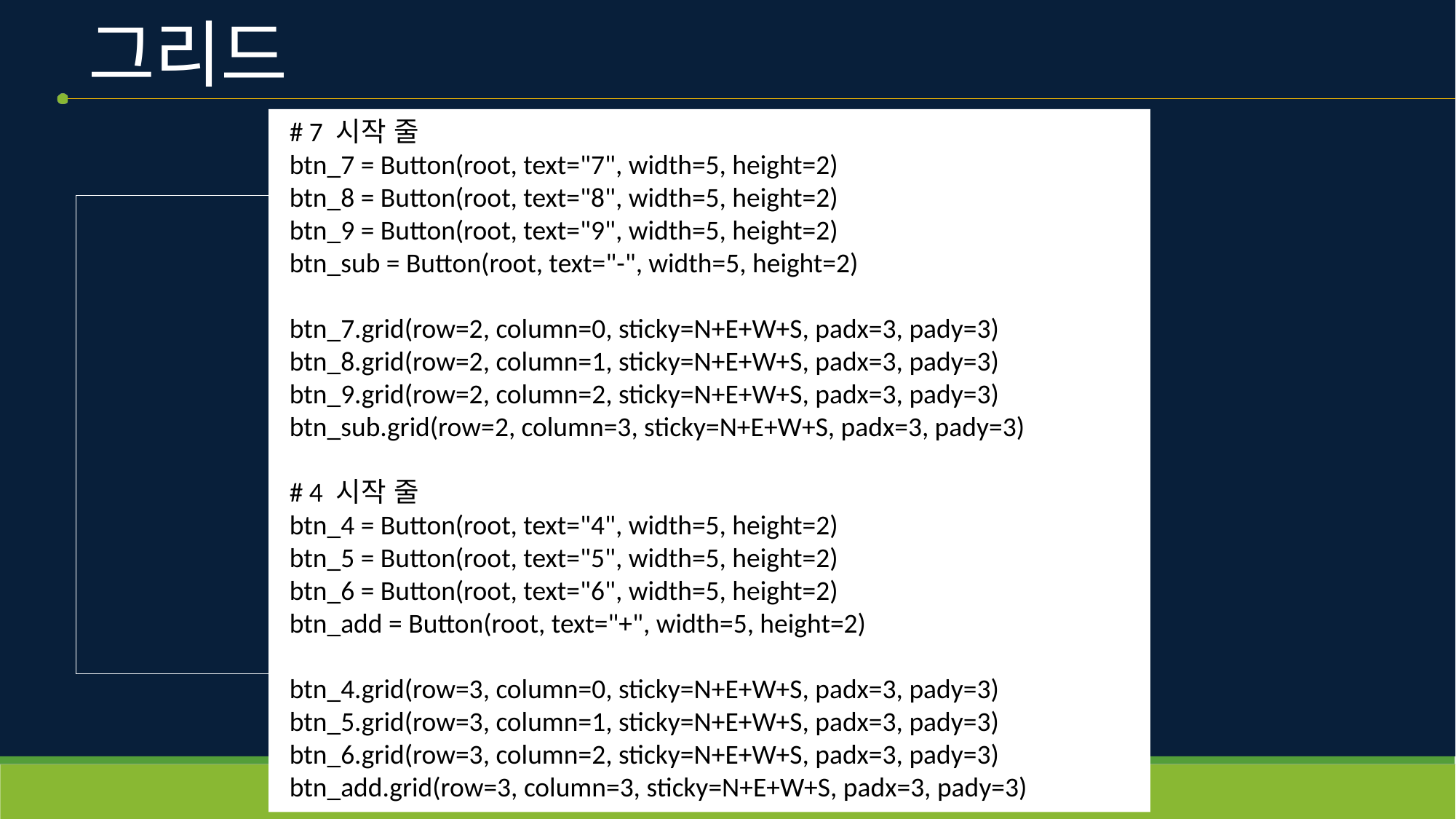

# 그리드

# 7 시작 줄
btn_7 = Button(root, text="7", width=5, height=2)
btn_8 = Button(root, text="8", width=5, height=2)
btn_9 = Button(root, text="9", width=5, height=2)
btn_sub = Button(root, text="-", width=5, height=2)
btn_7.grid(row=2, column=0, sticky=N+E+W+S, padx=3, pady=3)
btn_8.grid(row=2, column=1, sticky=N+E+W+S, padx=3, pady=3)
btn_9.grid(row=2, column=2, sticky=N+E+W+S, padx=3, pady=3)
btn_sub.grid(row=2, column=3, sticky=N+E+W+S, padx=3, pady=3)
# 4 시작 줄
btn_4 = Button(root, text="4", width=5, height=2)
btn_5 = Button(root, text="5", width=5, height=2)
btn_6 = Button(root, text="6", width=5, height=2)
btn_add = Button(root, text="+", width=5, height=2)
btn_4.grid(row=3, column=0, sticky=N+E+W+S, padx=3, pady=3)
btn_5.grid(row=3, column=1, sticky=N+E+W+S, padx=3, pady=3)
btn_6.grid(row=3, column=2, sticky=N+E+W+S, padx=3, pady=3)
btn_add.grid(row=3, column=3, sticky=N+E+W+S, padx=3, pady=3)